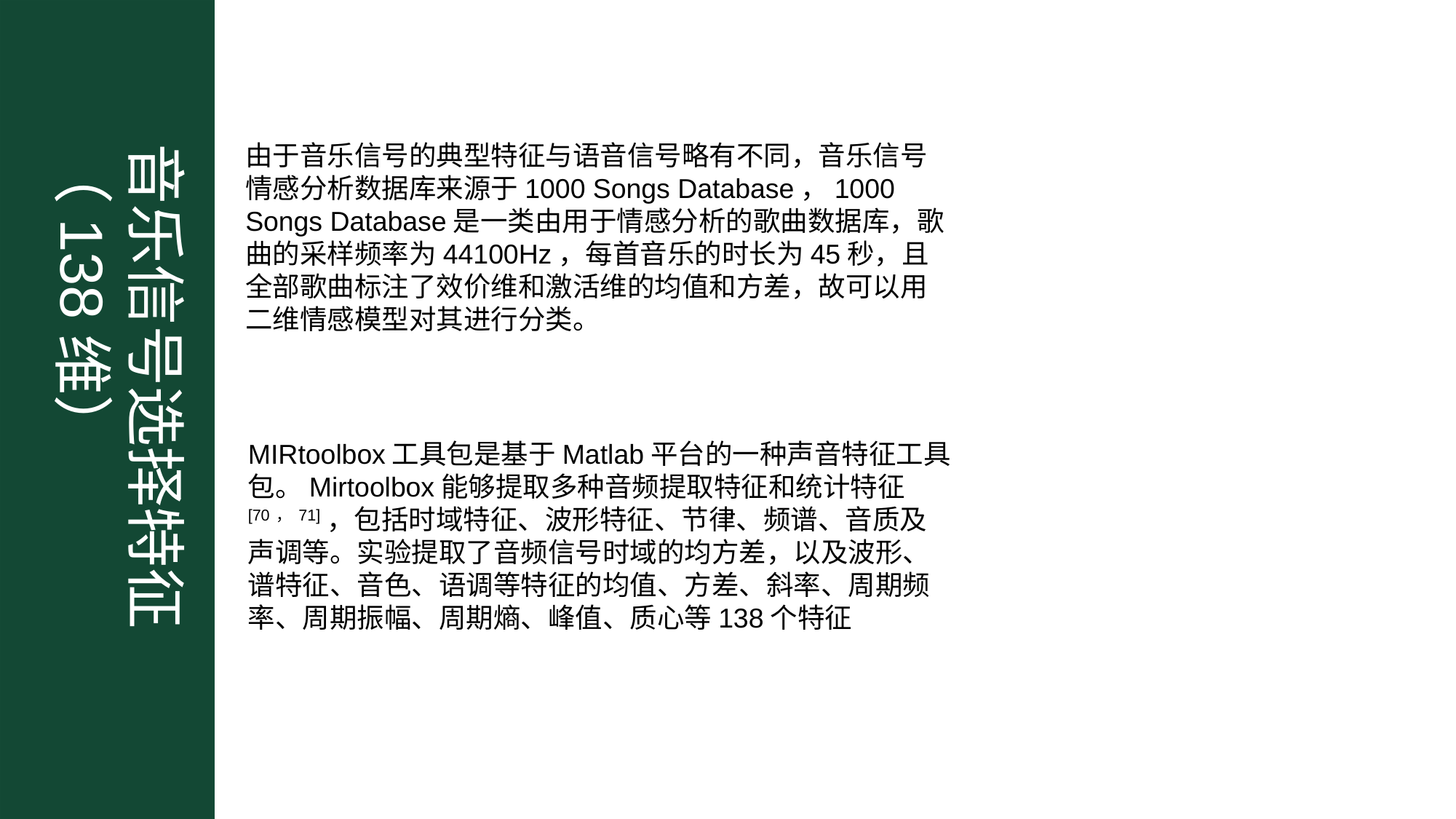

音乐信号选择特征（138维）

由于音乐信号的典型特征与语音信号略有不同，音乐信号情感分析数据库来源于1000 Songs Database，1000 Songs Database是一类由用于情感分析的歌曲数据库，歌曲的采样频率为44100Hz，每首音乐的时长为45秒，且全部歌曲标注了效价维和激活维的均值和方差，故可以用二维情感模型对其进行分类。
MIRtoolbox工具包是基于Matlab平台的一种声音特征工具包。Mirtoolbox能够提取多种音频提取特征和统计特征[70，71]，包括时域特征、波形特征、节律、频谱、音质及声调等。实验提取了音频信号时域的均方差，以及波形、谱特征、音色、语调等特征的均值、方差、斜率、周期频率、周期振幅、周期熵、峰值、质心等138个特征